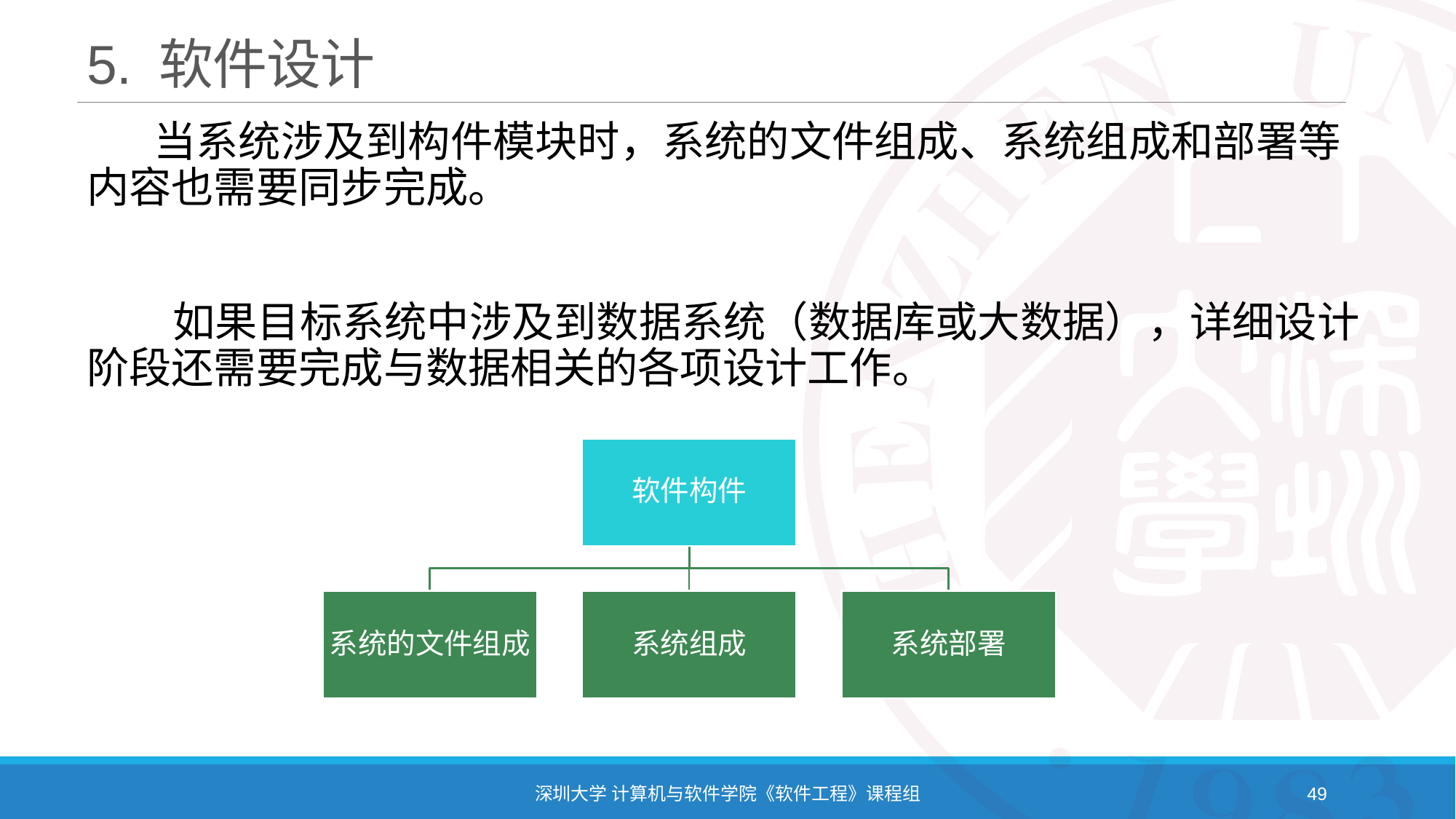

# 5. 软件设计
      当系统涉及到构件模块时，系统的文件组成、系统组成和部署等内容也需要同步完成。

        如果目标系统中涉及到数据系统（数据库或大数据），详细设计阶段还需要完成与数据相关的各项设计工作。

软件构件
系统的文件组成
系统组成
系统部署
深圳大学 计算机与软件学院《软件工程》课程组
49